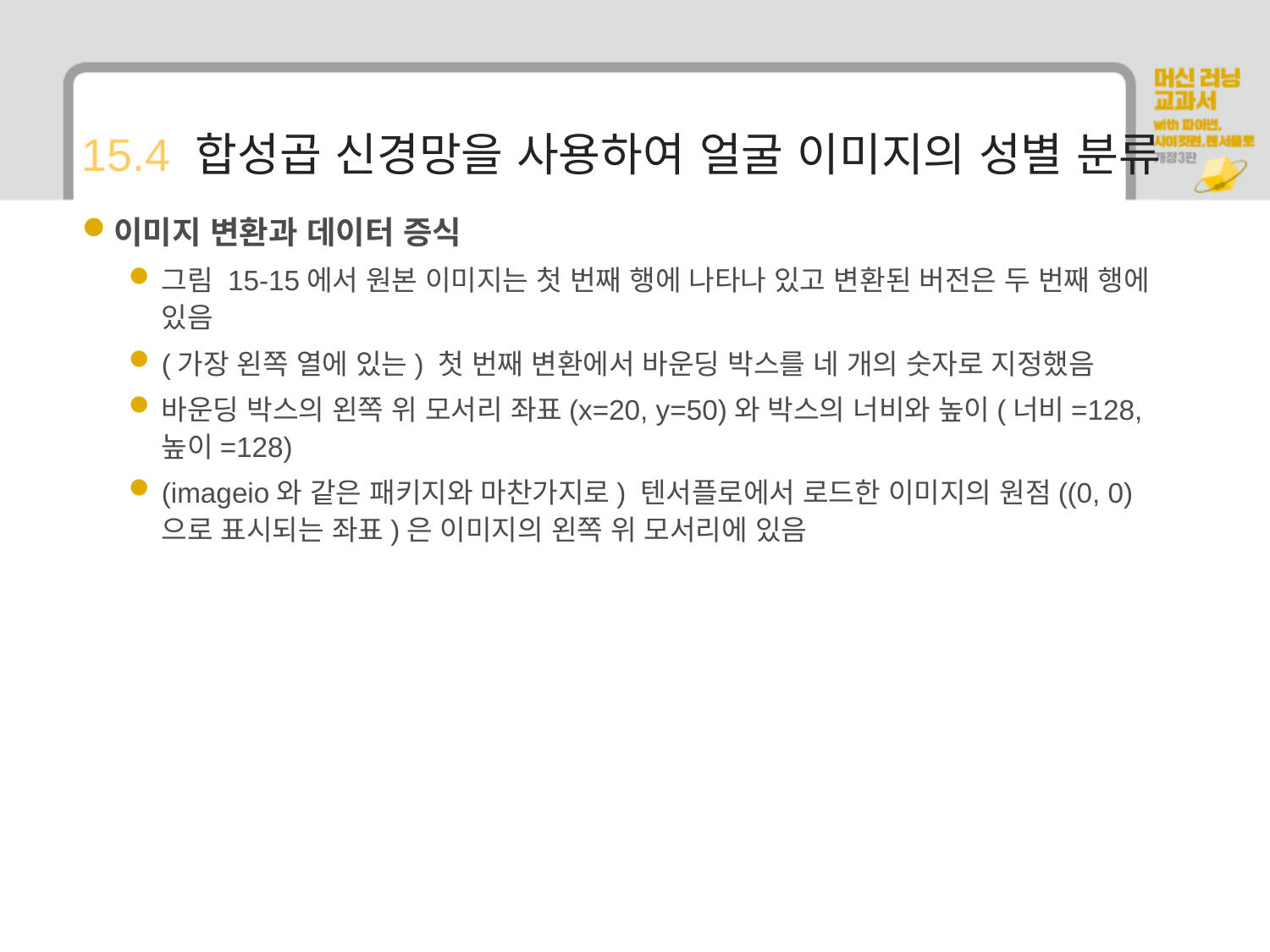

# 15.4 합성곱 신경망을 사용하여 얼굴 이미지의 성별 분류
이미지 변환과 데이터 증식
그림 15-15에서 원본 이미지는 첫 번째 행에 나타나 있고 변환된 버전은 두 번째 행에 있음
(가장 왼쪽 열에 있는) 첫 번째 변환에서 바운딩 박스를 네 개의 숫자로 지정했음
바운딩 박스의 왼쪽 위 모서리 좌표(x=20, y=50)와 박스의 너비와 높이(너비=128, 높이=128)
(imageio와 같은 패키지와 마찬가지로) 텐서플로에서 로드한 이미지의 원점((0, 0)으로 표시되는 좌표)은 이미지의 왼쪽 위 모서리에 있음